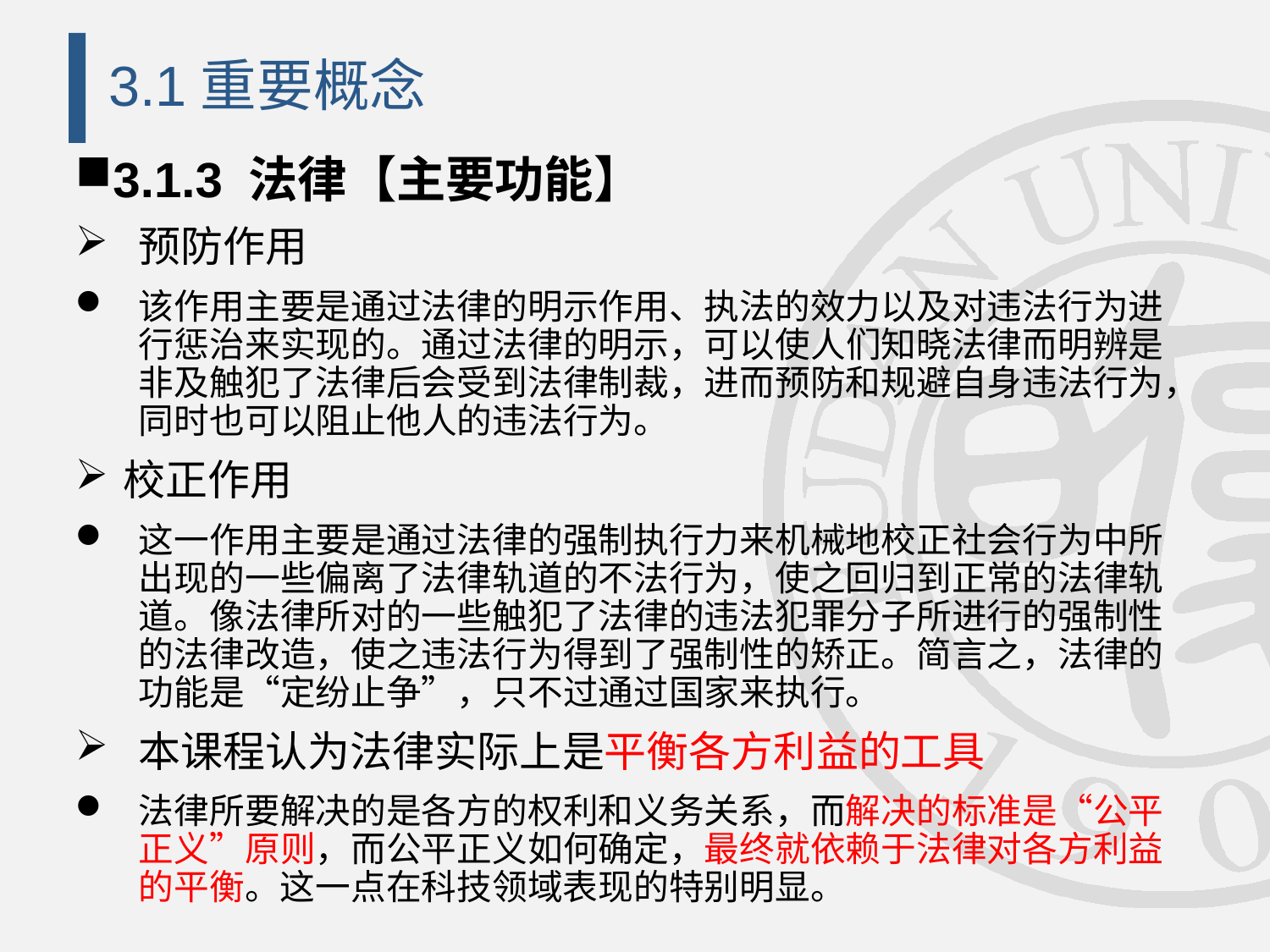

# 3.1重要概念
3.1.3 法律【主要功能】
预防作用
该作用主要是通过法律的明示作用、执法的效力以及对违法行为进行惩治来实现的。通过法律的明示，可以使人们知晓法律而明辨是非及触犯了法律后会受到法律制裁，进而预防和规避自身违法行为，同时也可以阻止他人的违法行为。
校正作用
这一作用主要是通过法律的强制执行力来机械地校正社会行为中所出现的一些偏离了法律轨道的不法行为，使之回归到正常的法律轨道。像法律所对的一些触犯了法律的违法犯罪分子所进行的强制性的法律改造，使之违法行为得到了强制性的矫正。简言之，法律的功能是“定纷止争”，只不过通过国家来执行。
本课程认为法律实际上是平衡各方利益的工具
法律所要解决的是各方的权利和义务关系，而解决的标准是“公平正义”原则，而公平正义如何确定，最终就依赖于法律对各方利益的平衡。这一点在科技领域表现的特别明显。